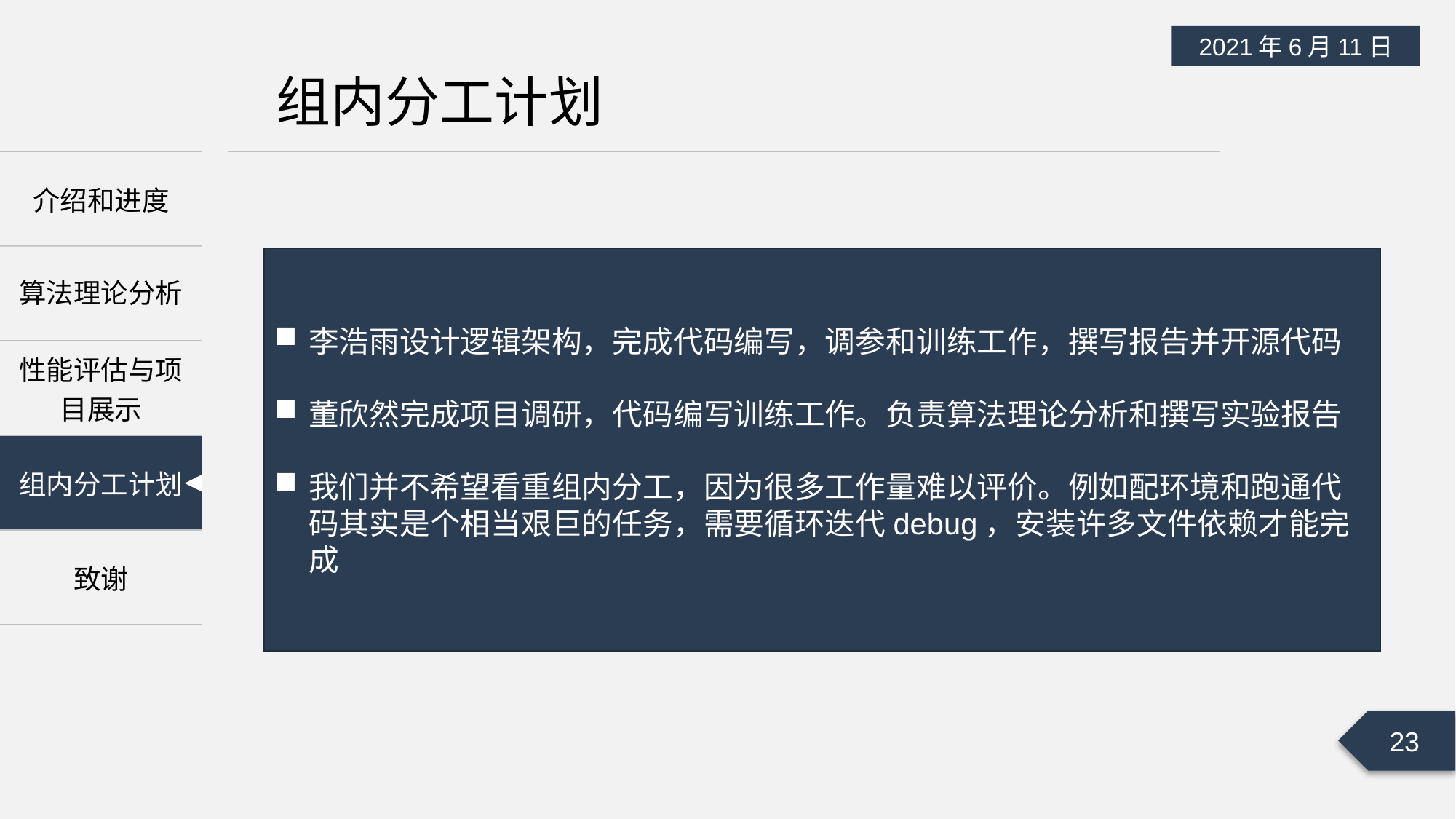

2021年6月11日
组内分工计划
李浩雨设计逻辑架构，完成代码编写，调参和训练工作，撰写报告并开源代码

董欣然完成项目调研，代码编写训练工作。负责算法理论分析和撰写实验报告

我们并不希望看重组内分工，因为很多工作量难以评价。例如配环境和跑通代码其实是个相当艰巨的任务，需要循环迭代debug，安装许多文件依赖才能完成